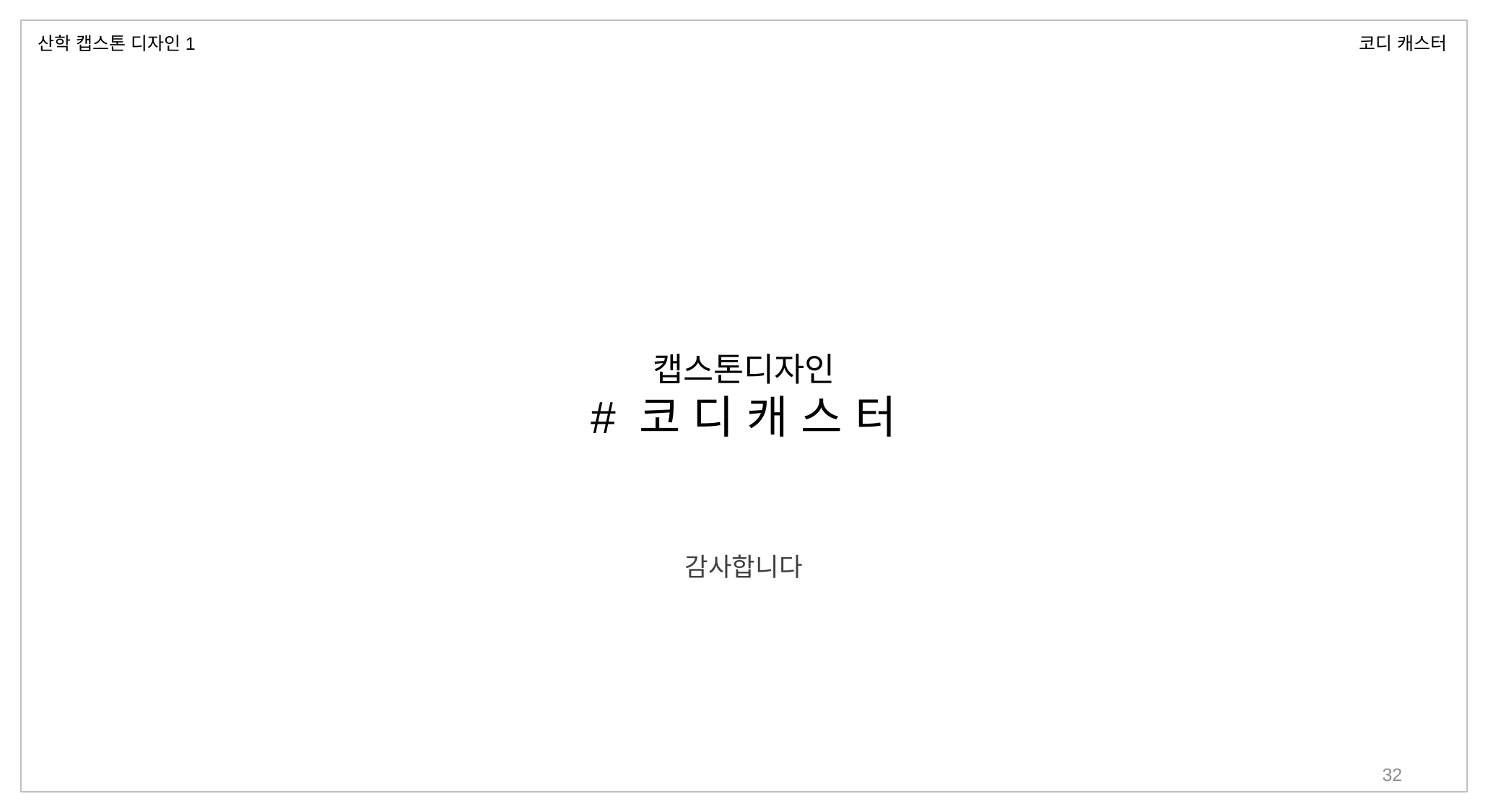

산학 캡스톤 디자인1
코디 캐스터
캡스톤디자인
# 코 디 캐 스 터
감사합니다
32